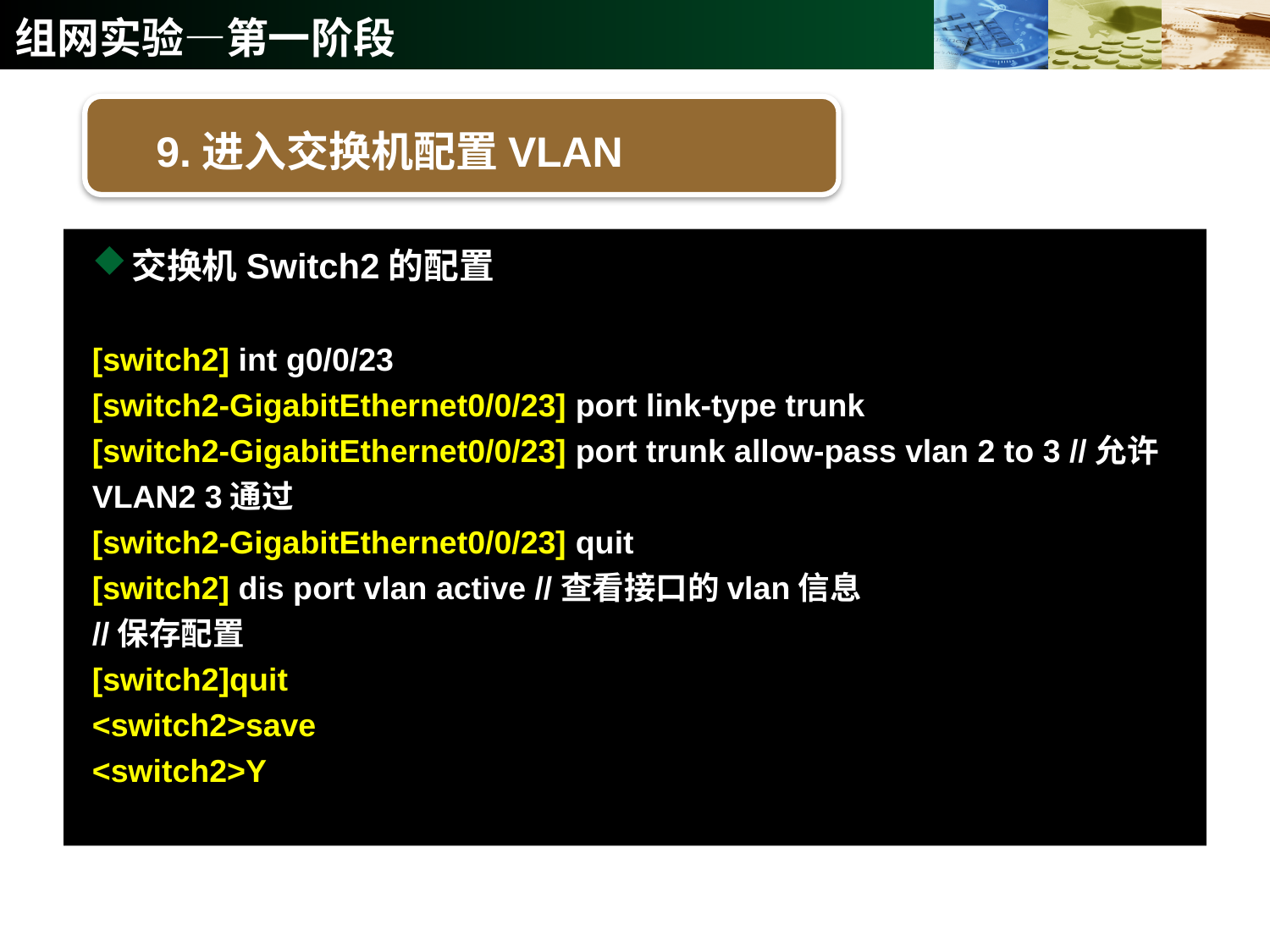

# 组网实验—第一阶段

9.进入交换机配置VLAN

交换机Switch2的配置

[switch2] int g0/0/23
[switch2-GigabitEthernet0/0/23] port link-type trunk
[switch2-GigabitEthernet0/0/23] port trunk allow-pass vlan 2 to 3 //允许VLAN2 3通过
[switch2-GigabitEthernet0/0/23] quit
[switch2] dis port vlan active //查看接口的vlan信息
//保存配置
[switch2]quit
<switch2>save
<switch2>Y